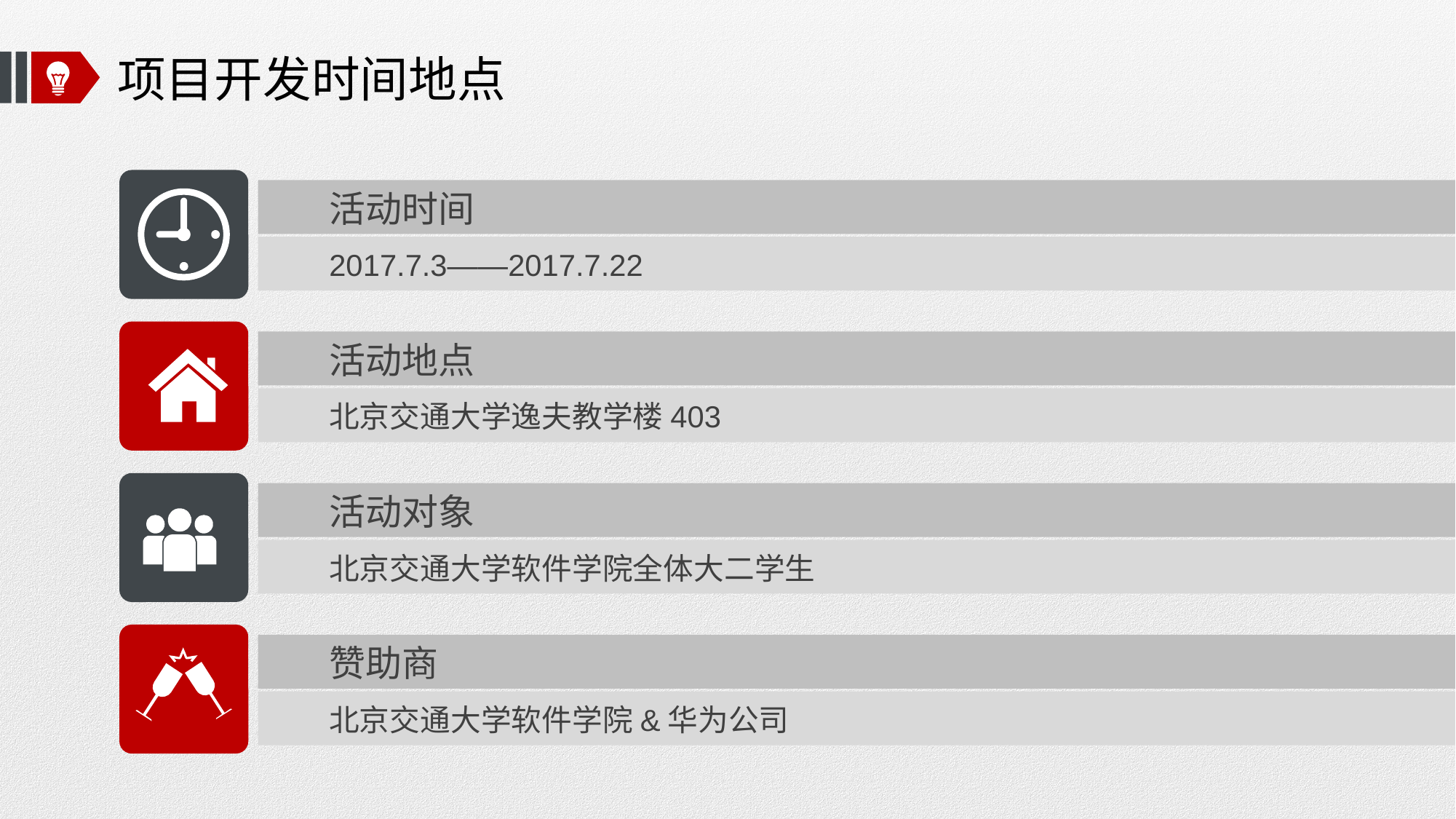

# 项目开发时间地点

活动时间

2017.7.3——2017.7.22

活动地点

北京交通大学逸夫教学楼403

活动对象

北京交通大学软件学院全体大二学生

赞助商

北京交通大学软件学院&华为公司